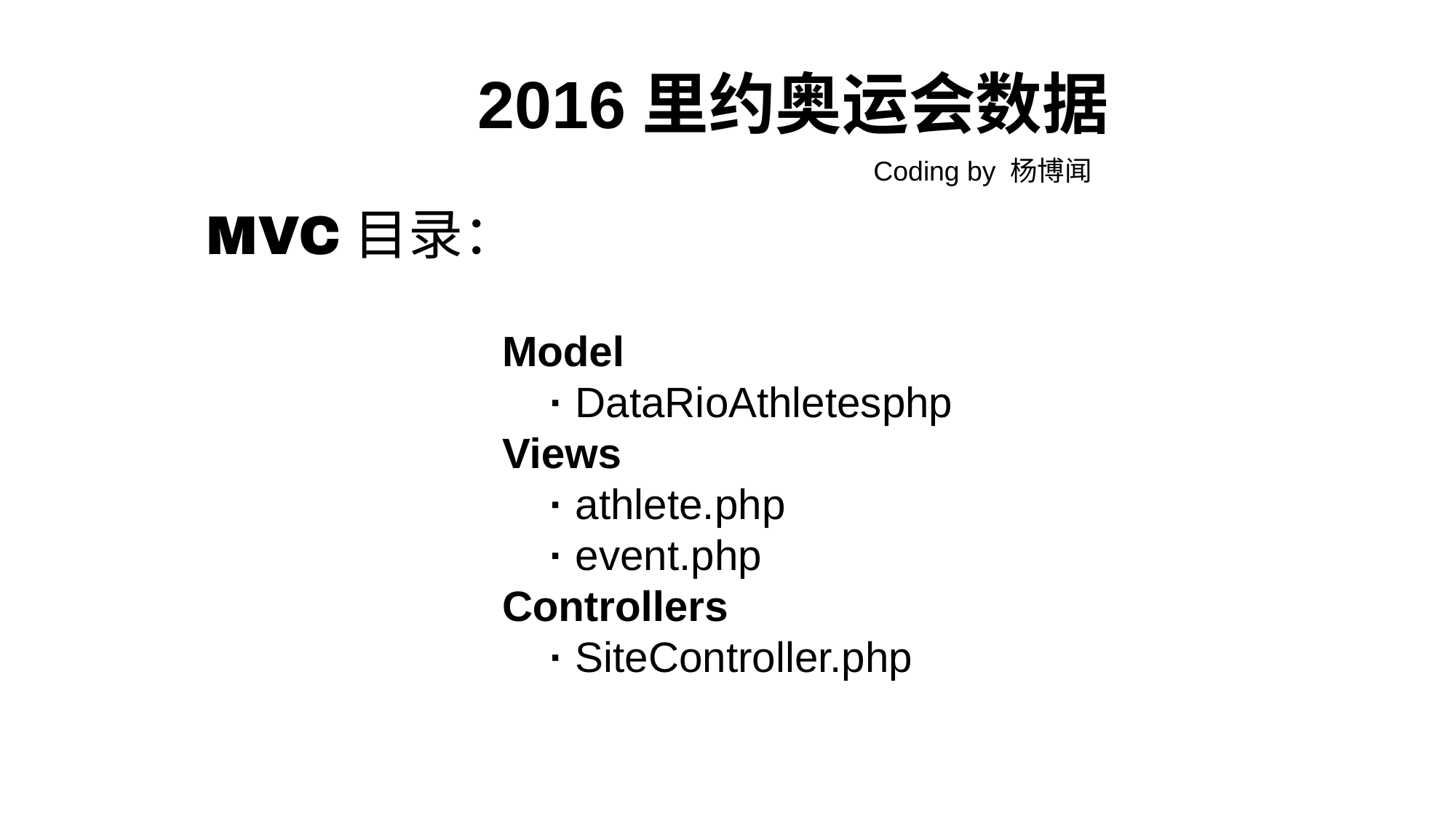

# 2016里约奥运会数据
Coding by 杨博闻
MVC目录：
Model
    · DataRioAthletesphp
Views
    · athlete.php
    · event.php
Controllers
    · SiteController.php